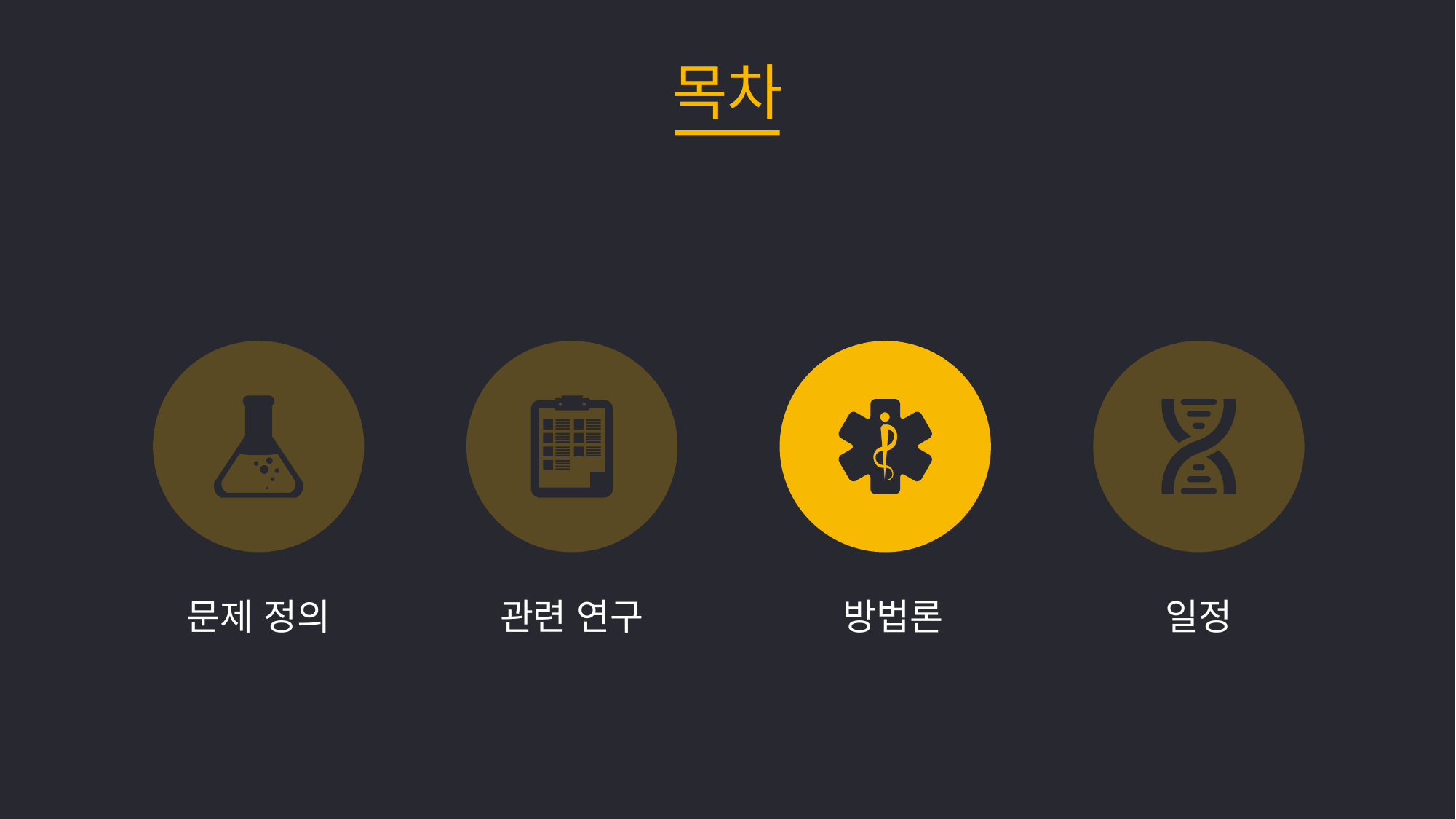

목차

문제 정의
관련 연구
방법론
일정